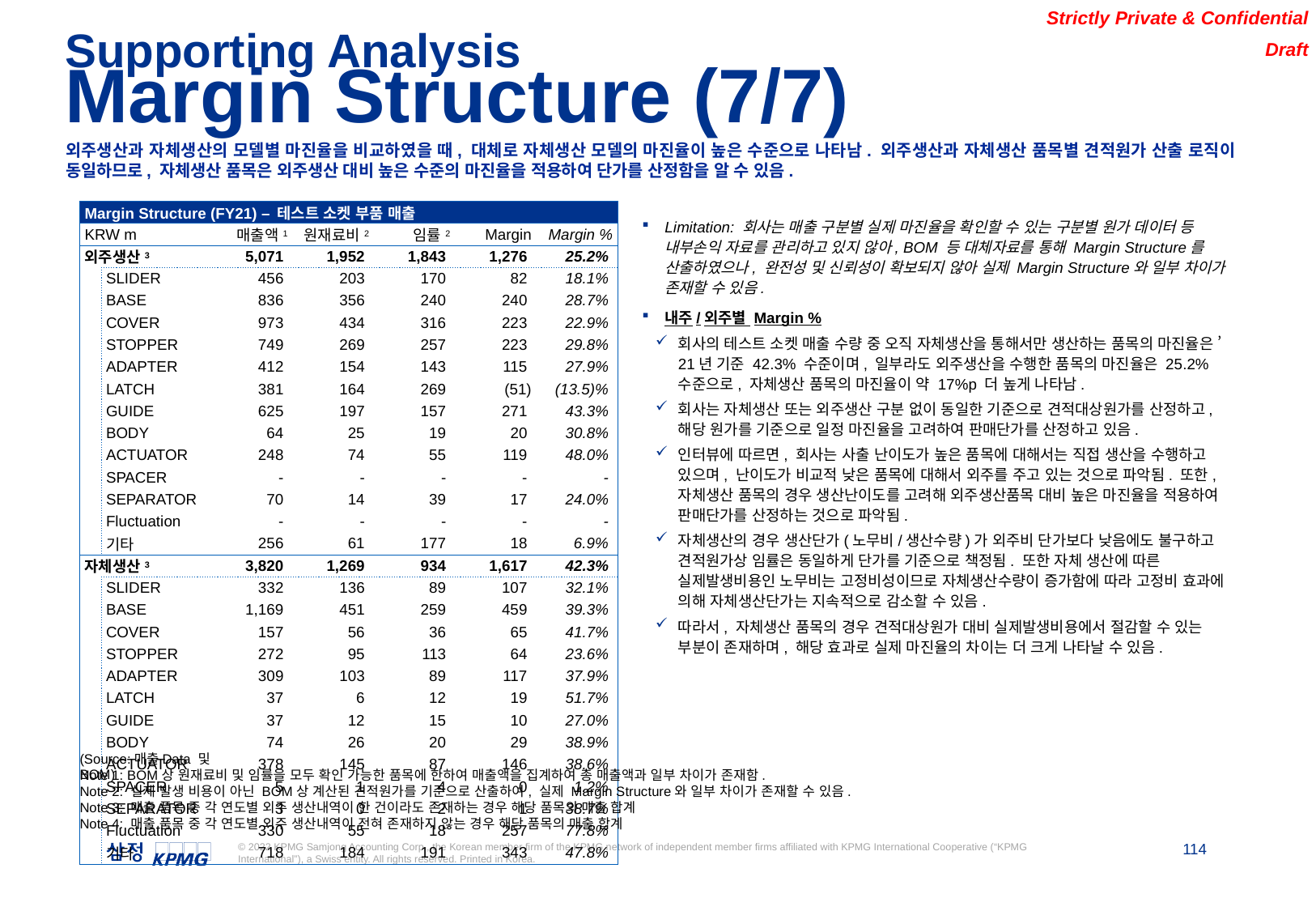

Supporting Analysis
Margin Structure (7/7)
외주생산과 자체생산의 모델별 마진율을 비교하였을 때, 대체로 자체생산 모델의 마진율이 높은 수준으로 나타남. 외주생산과 자체생산 품목별 견적원가 산출 로직이 동일하므로, 자체생산 품목은 외주생산 대비 높은 수준의 마진율을 적용하여 단가를 산정함을 알 수 있음.
| Margin Structure (FY21) – 테스트 소켓 부품 매출 |  |  |  |  |  |  |  |
| --- | --- | --- | --- | --- | --- | --- | --- |
| KRW m |  |  | 매출액1 | 원재료비2 | 임률2 | Margin | Margin % |
| 외주생산3 |  |  | 5,071 | 1,952 | 1,843 | 1,276 | 25.2% |
|  | SLIDER |  | 456 | 203 | 170 | 82 | 18.1% |
|  | BASE |  | 836 | 356 | 240 | 240 | 28.7% |
|  | COVER |  | 973 | 434 | 316 | 223 | 22.9% |
|  | STOPPER |  | 749 | 269 | 257 | 223 | 29.8% |
|  | ADAPTER |  | 412 | 154 | 143 | 115 | 27.9% |
|  | LATCH |  | 381 | 164 | 269 | (51) | (13.5)% |
|  | GUIDE |  | 625 | 197 | 157 | 271 | 43.3% |
|  | BODY |  | 64 | 25 | 19 | 20 | 30.8% |
|  | ACTUATOR |  | 248 | 74 | 55 | 119 | 48.0% |
|  | SPACER |  | - | - | - | - | - |
|  | SEPARATOR |  | 70 | 14 | 39 | 17 | 24.0% |
|  | Fluctuation |  | - | - | - | - | - |
|  | 기타 |  | 256 | 61 | 177 | 18 | 6.9% |
| 자체생산3 |  |  | 3,820 | 1,269 | 934 | 1,617 | 42.3% |
|  | SLIDER |  | 332 | 136 | 89 | 107 | 32.1% |
|  | BASE |  | 1,169 | 451 | 259 | 459 | 39.3% |
|  | COVER |  | 157 | 56 | 36 | 65 | 41.7% |
|  | STOPPER |  | 272 | 95 | 113 | 64 | 23.6% |
|  | ADAPTER |  | 309 | 103 | 89 | 117 | 37.9% |
|  | LATCH |  | 37 | 6 | 12 | 19 | 51.7% |
|  | GUIDE |  | 37 | 12 | 15 | 10 | 27.0% |
|  | BODY |  | 74 | 26 | 20 | 29 | 38.9% |
|  | ACTUATOR |  | 378 | 145 | 87 | 146 | 38.6% |
|  | SPACER |  | 5 | 1 | 4 | 0 | 1.2% |
|  | SEPARATOR |  | 3 | 0 | 2 | 1 | 38.7% |
|  | Fluctuation |  | 330 | 55 | 18 | 257 | 77.8% |
|  | 기타 |  | 718 | 184 | 191 | 343 | 47.8% |
Limitation: 회사는 매출 구분별 실제 마진율을 확인할 수 있는 구분별 원가 데이터 등 내부손익 자료를 관리하고 있지 않아, BOM 등 대체자료를 통해 Margin Structure를 산출하였으나, 완전성 및 신뢰성이 확보되지 않아 실제 Margin Structure와 일부 차이가 존재할 수 있음.
내주/외주별 Margin %
회사의 테스트 소켓 매출 수량 중 오직 자체생산을 통해서만 생산하는 품목의 마진율은 ’21년 기준 42.3% 수준이며, 일부라도 외주생산을 수행한 품목의 마진율은 25.2% 수준으로, 자체생산 품목의 마진율이 약 17%p 더 높게 나타남.
회사는 자체생산 또는 외주생산 구분 없이 동일한 기준으로 견적대상원가를 산정하고, 해당 원가를 기준으로 일정 마진율을 고려하여 판매단가를 산정하고 있음.
인터뷰에 따르면, 회사는 사출 난이도가 높은 품목에 대해서는 직접 생산을 수행하고 있으며, 난이도가 비교적 낮은 품목에 대해서 외주를 주고 있는 것으로 파악됨. 또한, 자체생산 품목의 경우 생산난이도를 고려해 외주생산품목 대비 높은 마진율을 적용하여 판매단가를 산정하는 것으로 파악됨.
자체생산의 경우 생산단가(노무비/생산수량)가 외주비 단가보다 낮음에도 불구하고 견적원가상 임률은 동일하게 단가를 기준으로 책정됨. 또한 자체 생산에 따른 실제발생비용인 노무비는 고정비성이므로 자체생산수량이 증가함에 따라 고정비 효과에 의해 자체생산단가는 지속적으로 감소할 수 있음.
따라서, 자체생산 품목의 경우 견적대상원가 대비 실제발생비용에서 절감할 수 있는 부분이 존재하며, 해당 효과로 실제 마진율의 차이는 더 크게 나타날 수 있음.

(Source:매출Data 및 BOM)
Note 1: BOM상 원재료비 및 임률을 모두 확인 가능한 품목에 한하여 매출액을 집계하여 총 매출액과 일부 차이가 존재함.
Note 2: 실제 발생 비용이 아닌 BOM상 계산된 견적원가를 기준으로 산출하여, 실제 Margin Structure와 일부 차이가 존재할 수 있음.
Note 3: 매출 품목 중 각 연도별 외주 생산내역이 한 건이라도 존재하는 경우 해당 품목의 매출 합계
Note 4: 매출 품목 중 각 연도별 외주 생산내역이 전혀 존재하지 않는 경우 해당 품목의 매출 합계